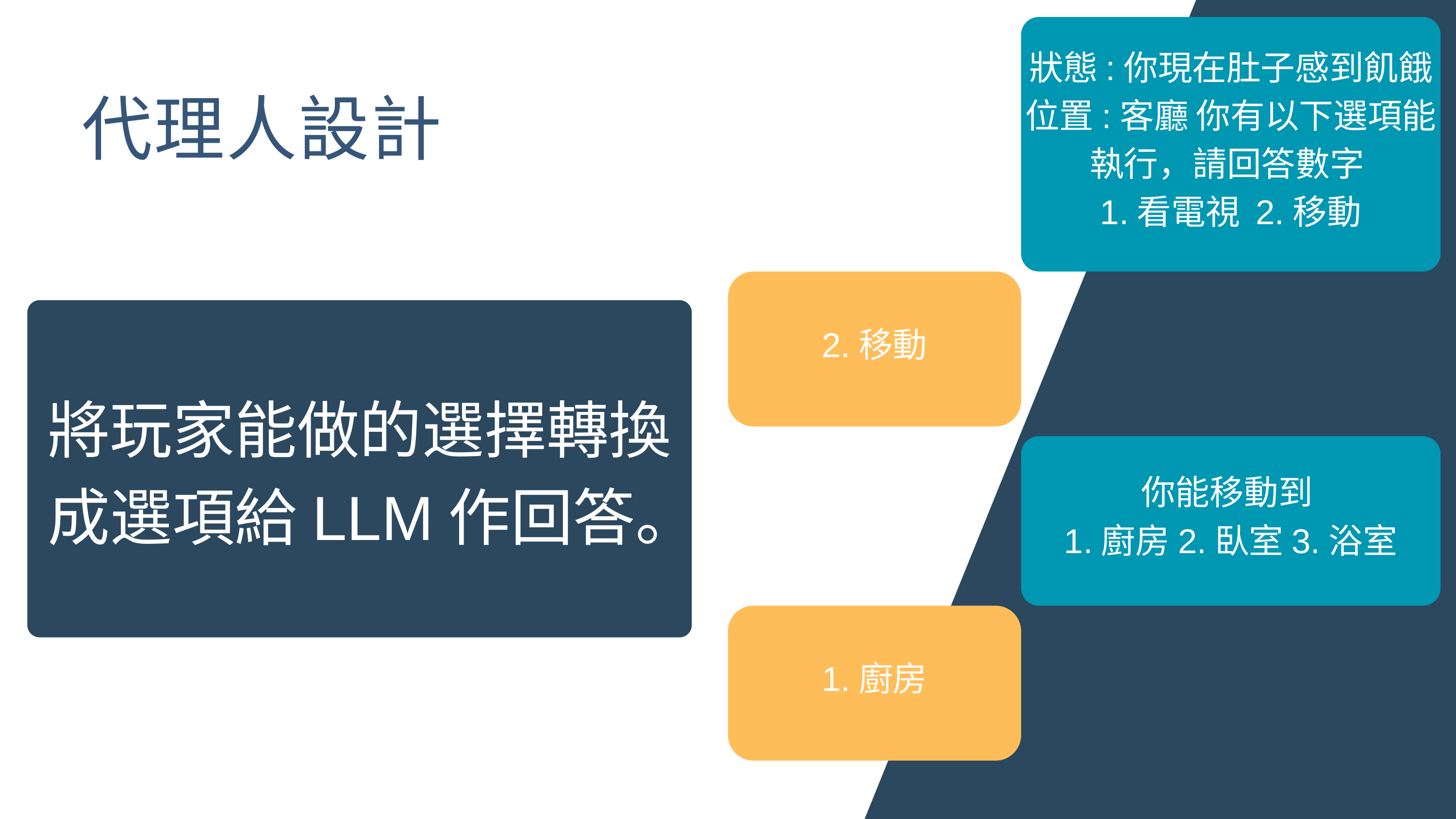

狀態:你現在肚子感到飢餓 位置:客廳 你有以下選項能執行，請回答數字
1.看電視 2.移動
代理人設計

2.移動

將玩家能做的選擇轉換成選項給LLM作回答。

你能移動到
1.廚房2.臥室3.浴室

1.廚房